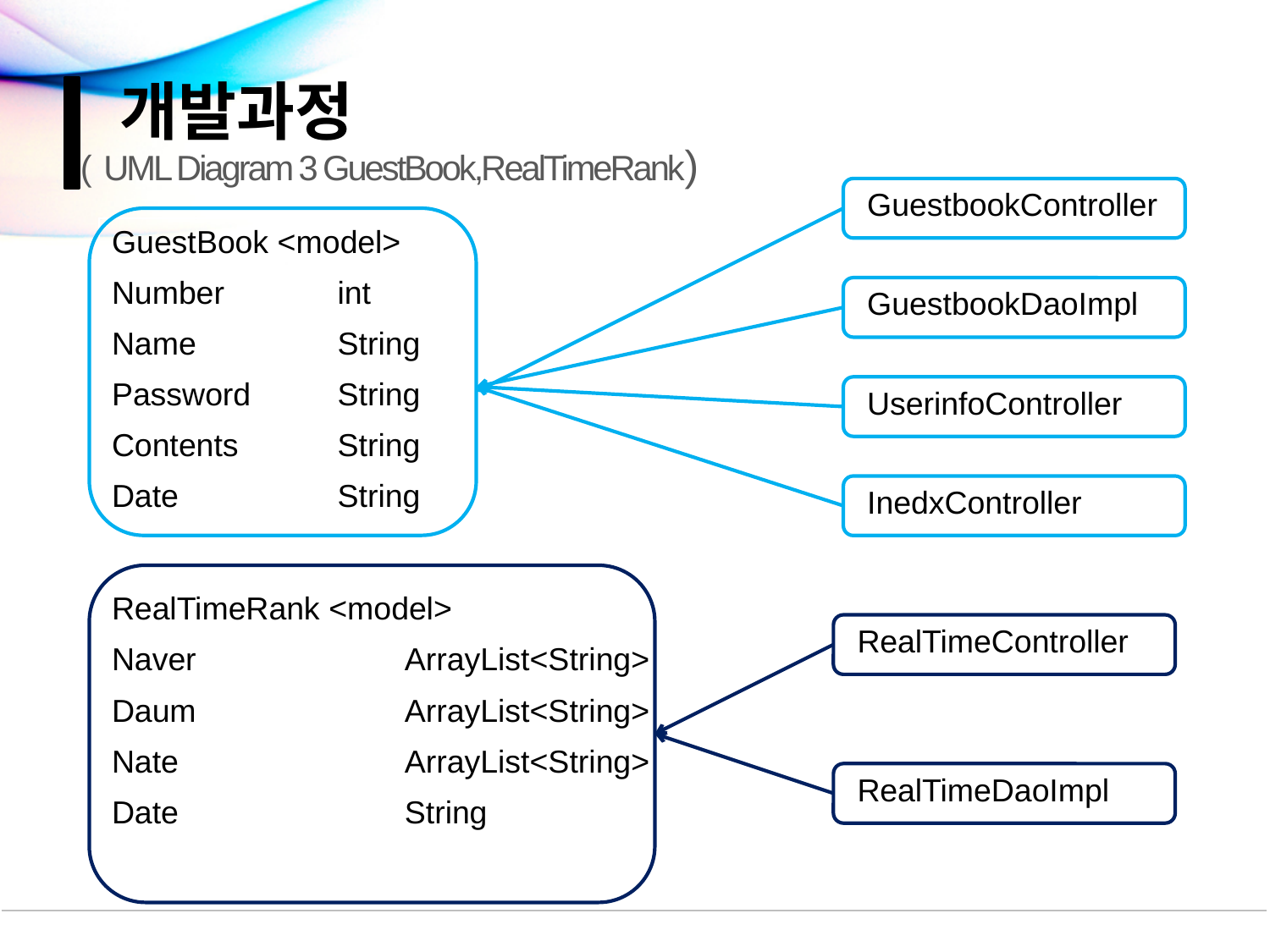

개발과정

(  UML Diagram 3 GuestBook,RealTimeRank)

GuestbookController

| GuestBook <model> |  |
| --- | --- |
| Number | int |
| Name | String |
| Password | String |
| Contents | String |
| Date | String |

GuestbookDaoImpl

UserinfoController

InedxController

| RealTimeRank <model> |  |
| --- | --- |
| Naver | ArrayList<String> |
| Daum | ArrayList<String> |
| Nate | ArrayList<String> |
| Date | String |

RealTimeController

RealTimeDaoImpl